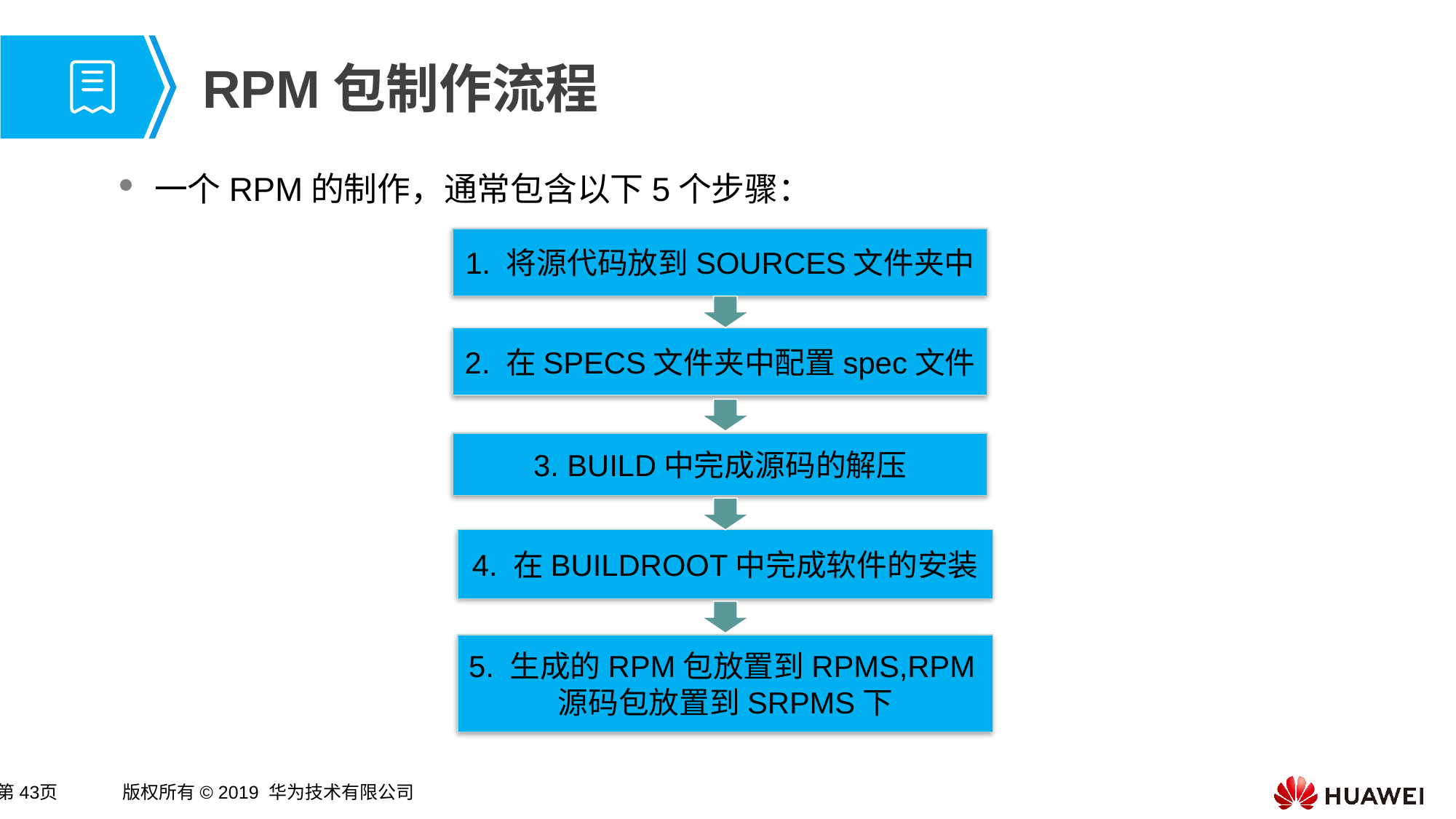

# RPM包制作流程
一个RPM的制作，通常包含以下5个步骤：
1. 将源代码放到SOURCES文件夹中

2. 在SPECS文件夹中配置spec文件

3. BUILD中完成源码的解压

4. 在BUILDROOT中完成软件的安装

5. 生成的RPM包放置到RPMS,RPM源码包放置到SRPMS下